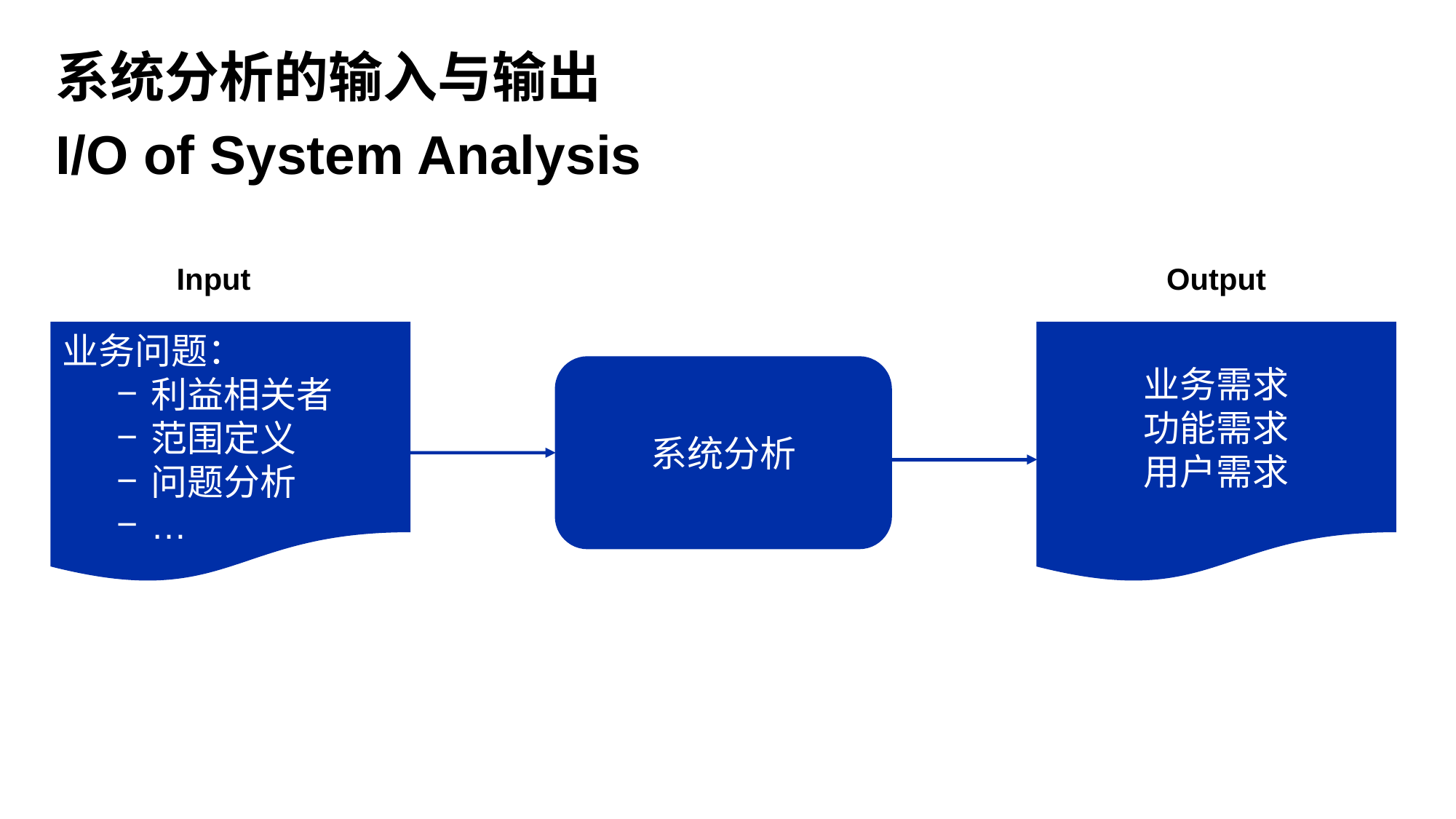

系统分析的输入与输出
I/O of System Analysis
Input
Output
业务问题：
利益相关者
范围定义
问题分析
…
业务需求
功能需求
用户需求
系统分析